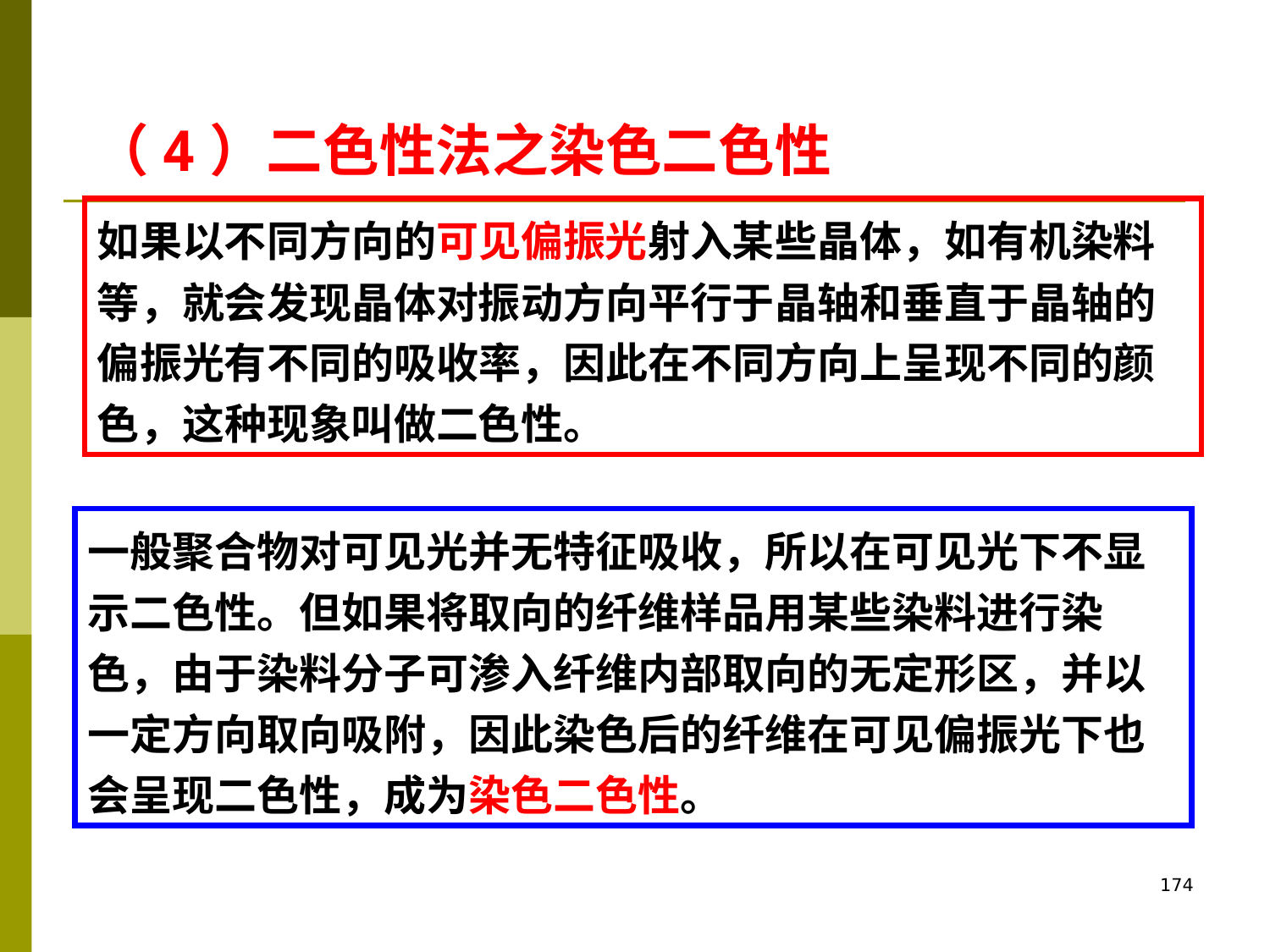

（4）二色性法之染色二色性
如果以不同方向的可见偏振光射入某些晶体，如有机染料等，就会发现晶体对振动方向平行于晶轴和垂直于晶轴的偏振光有不同的吸收率，因此在不同方向上呈现不同的颜色，这种现象叫做二色性。
一般聚合物对可见光并无特征吸收，所以在可见光下不显示二色性。但如果将取向的纤维样品用某些染料进行染色，由于染料分子可渗入纤维内部取向的无定形区，并以一定方向取向吸附，因此染色后的纤维在可见偏振光下也会呈现二色性，成为染色二色性。
174